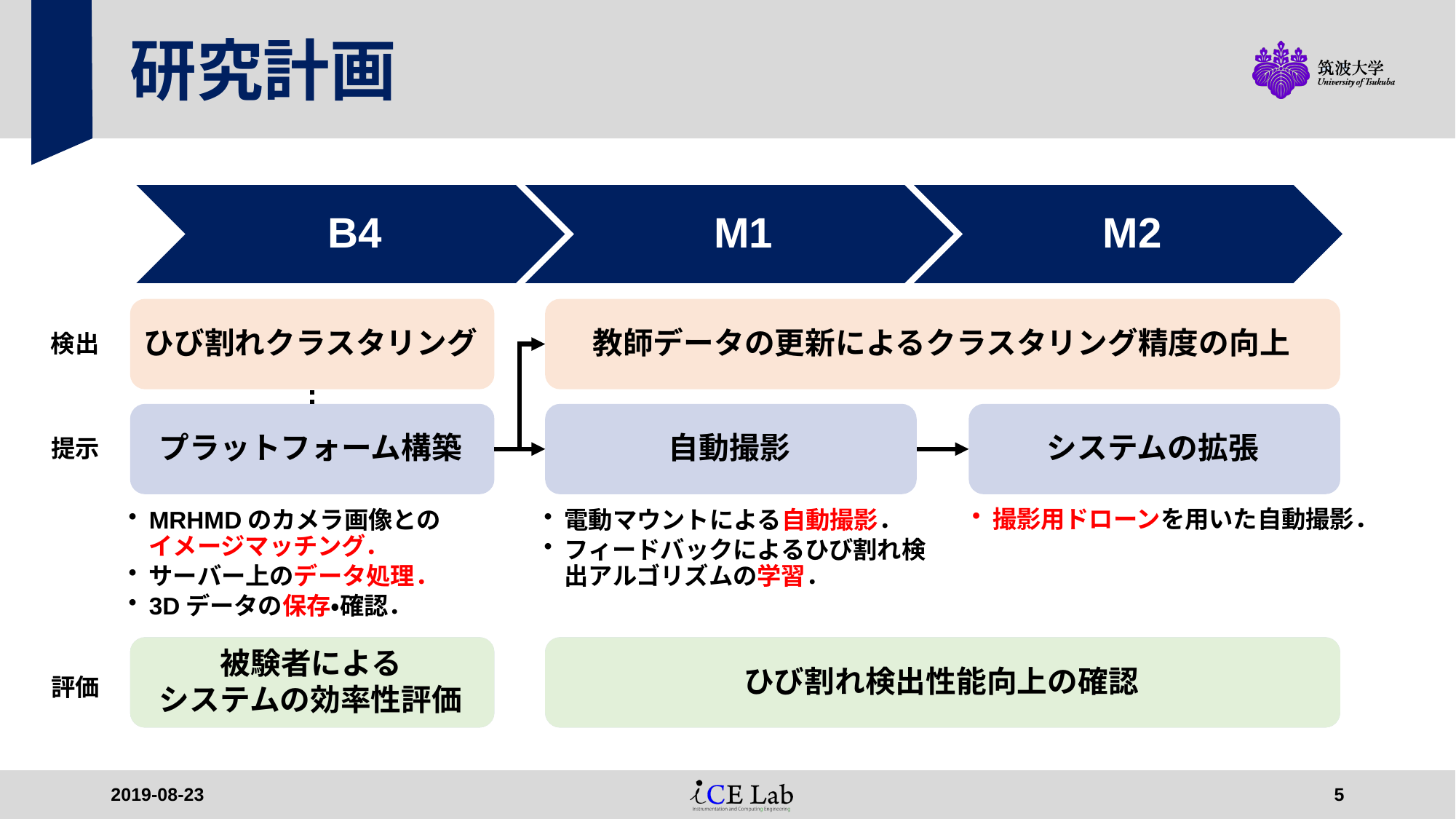

# 研究計画
B4
M1
M2
ひび割れクラスタリング
教師データの更新によるクラスタリング精度の向上
検出

システムの拡張

プラットフォーム構築

自動撮影

提示
撮影用ドローンを用いた自動撮影．
MRHMDのカメラ画像との
イメージマッチング．
サーバー上のデータ処理．
3Dデータの保存・確認．
電動マウントによる自動撮影．
フィードバックによるひび割れ検出アルゴリズムの学習．

被験者による
システムの効率性評価

ひび割れ検出性能向上の確認
評価
2019-08-23
5